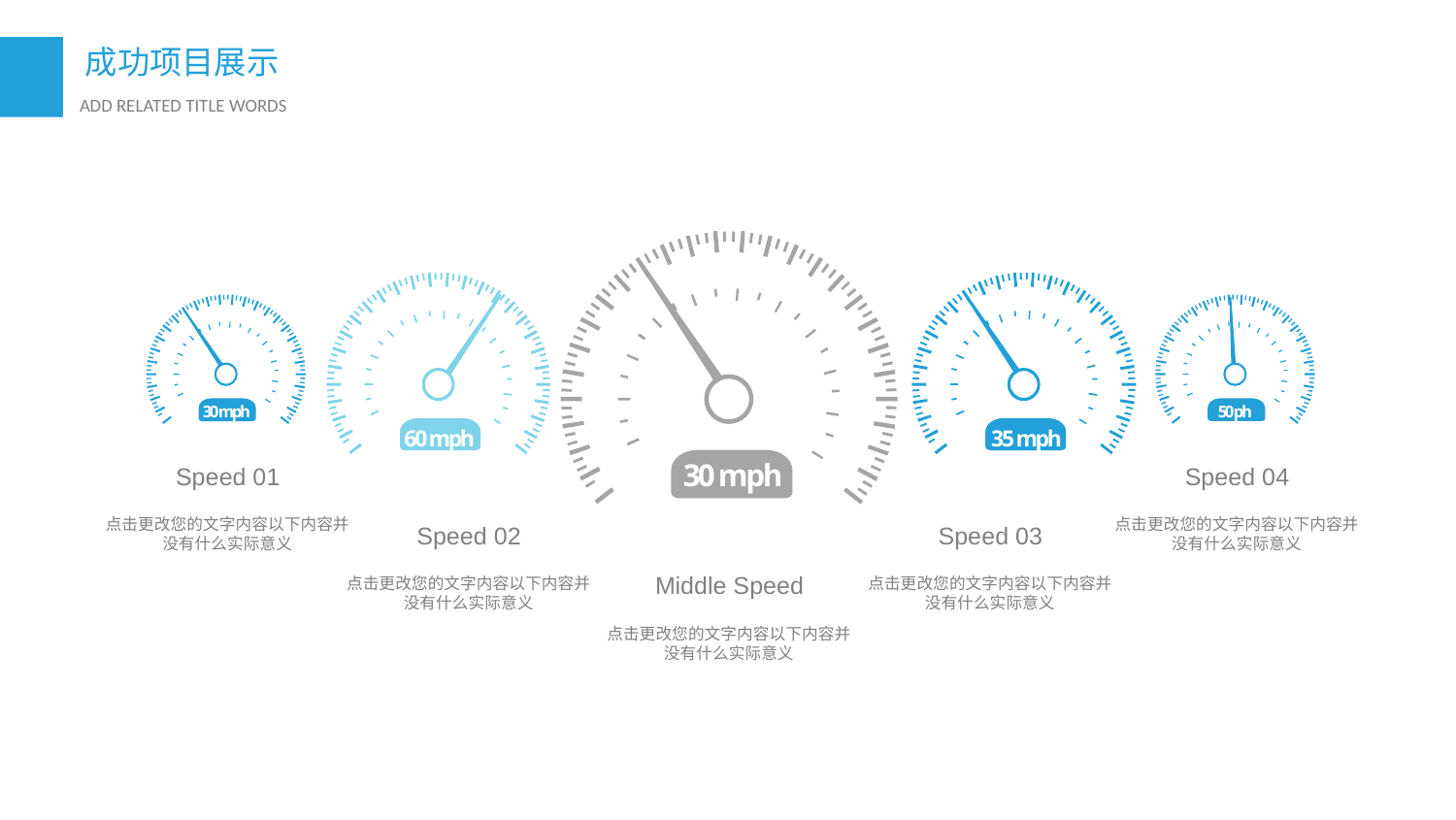

30 mph

60 mph

35 mph

30 mph

50 ph
Speed 01

点击更改您的文字内容以下内容并没有什么实际意义
Speed 04

点击更改您的文字内容以下内容并没有什么实际意义
Speed 02

点击更改您的文字内容以下内容并没有什么实际意义
Speed 03

点击更改您的文字内容以下内容并没有什么实际意义
Middle Speed

点击更改您的文字内容以下内容并没有什么实际意义